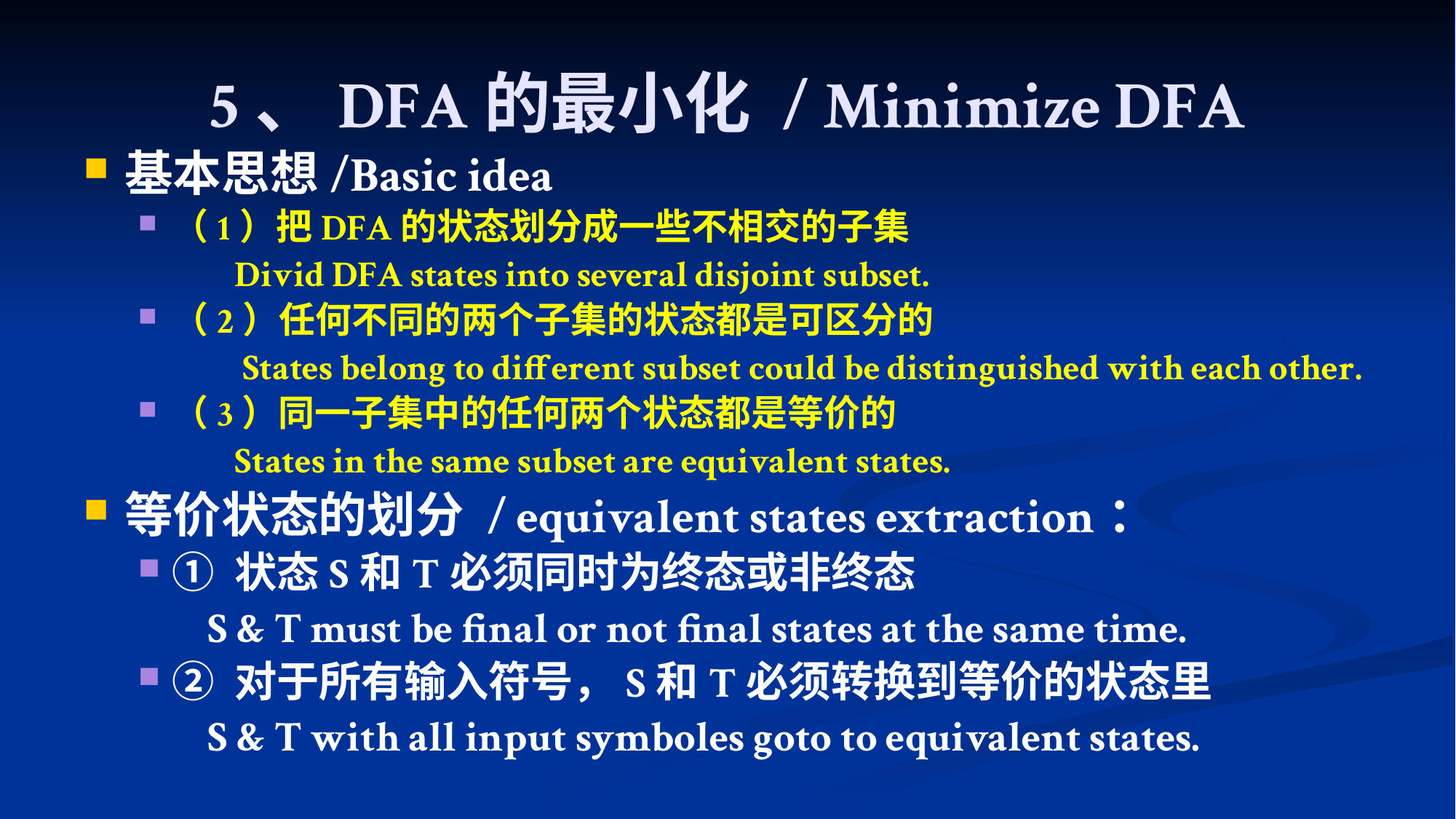

# 5、DFA的最小化 / Minimize DFA
基本思想/Basic idea
（1）把DFA的状态划分成一些不相交的子集
             Divid DFA states into several disjoint subset.
（2）任何不同的两个子集的状态都是可区分的
              States belong to different subset could be distinguished with each other.
（3）同一子集中的任何两个状态都是等价的
             States in the same subset are equivalent states.
等价状态的划分 / equivalent states extraction：
① 状态S和T必须同时为终态或非终态
        S & T must be final or not final states at the same time.
② 对于所有输入符号，S和T必须转换到等价的状态里
        S & T with all input symboles goto to equivalent states.

95